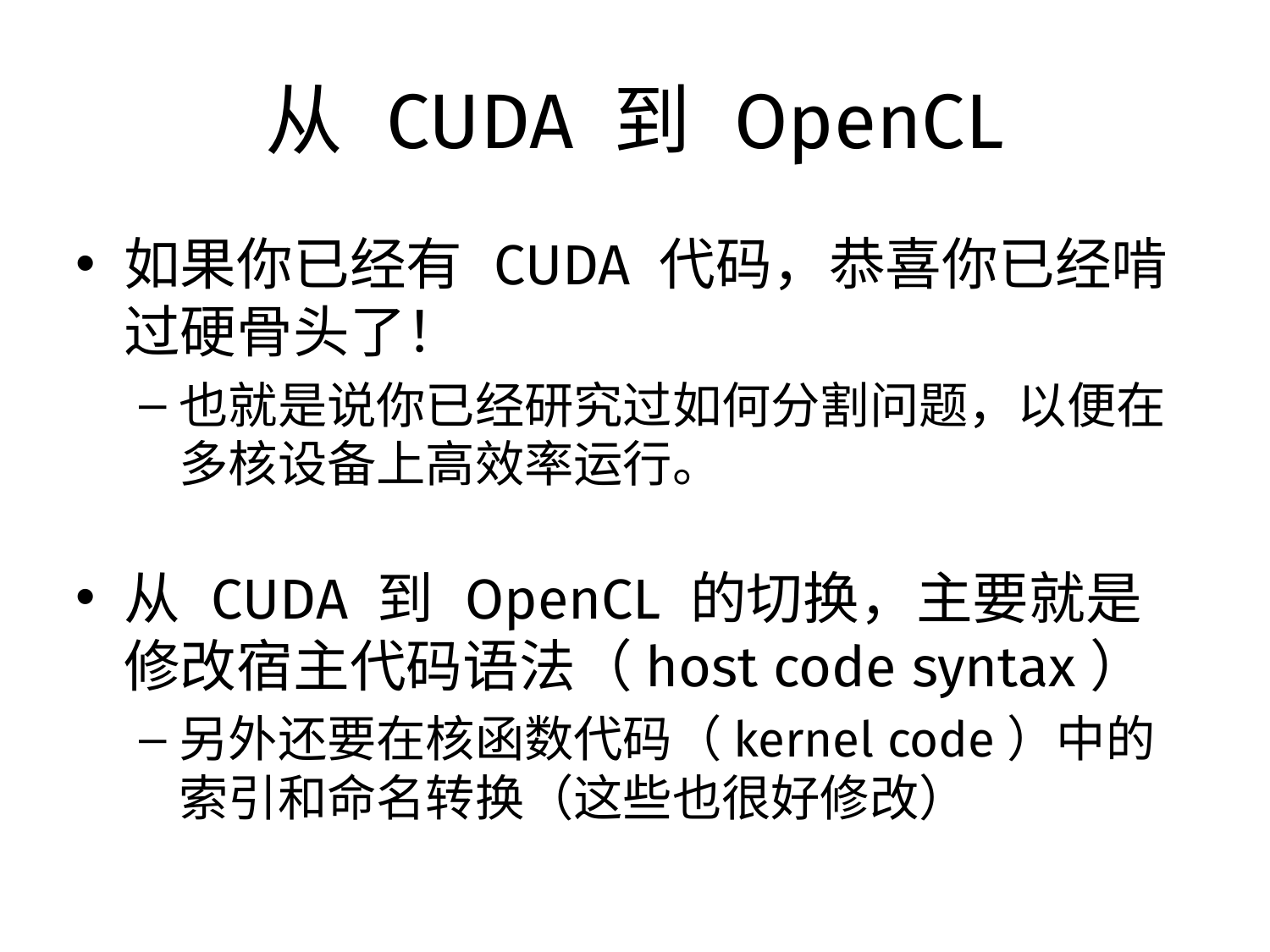

从 CUDA 到 OpenCL
如果你已经有 CUDA 代码，恭喜你已经啃过硬骨头了！
也就是说你已经研究过如何分割问题，以便在多核设备上高效率运行。

从 CUDA 到 OpenCL 的切换，主要就是修改宿主代码语法（host code syntax）
另外还要在核函数代码（kernel code）中的索引和命名转换（这些也很好修改）